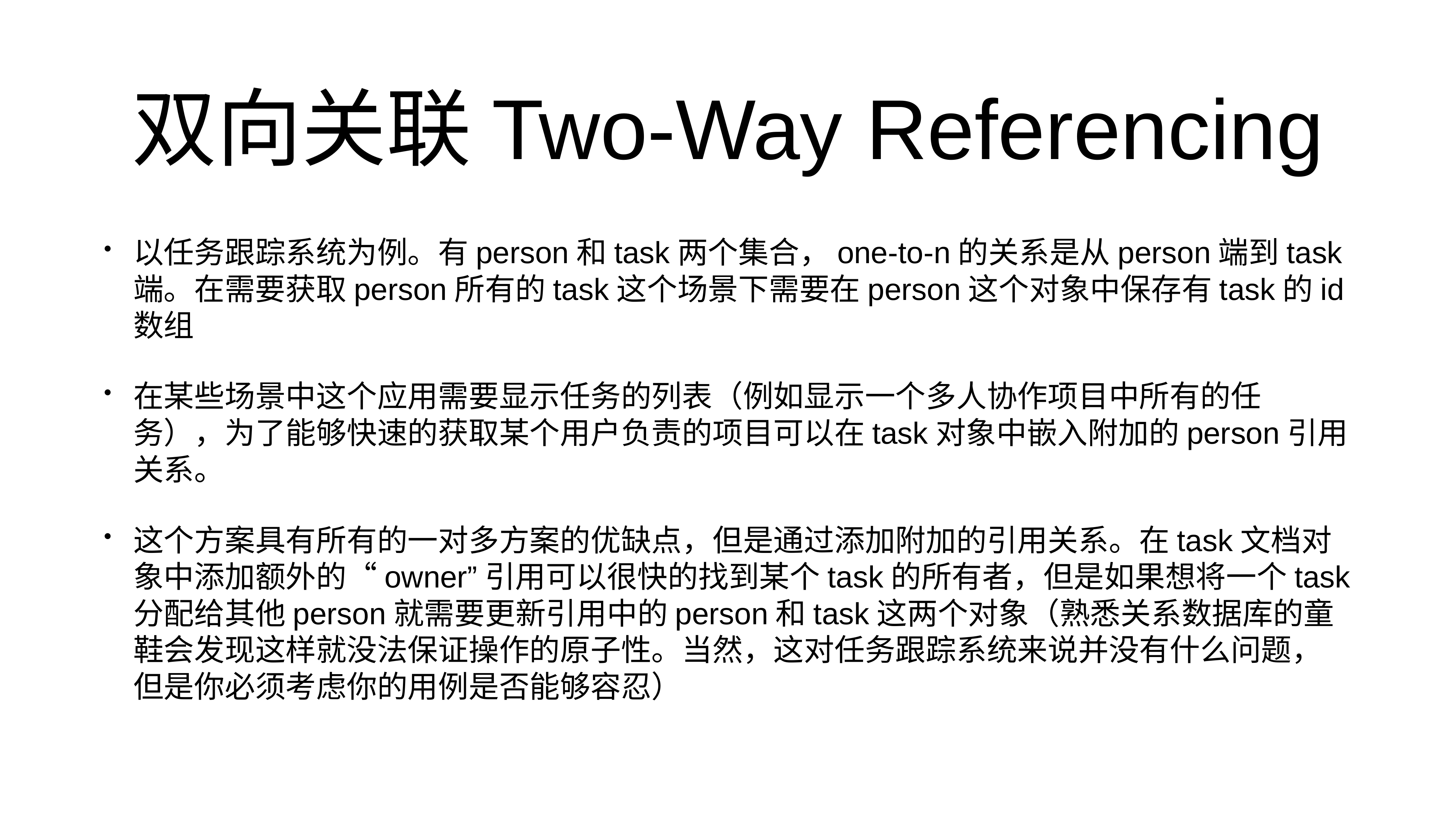

# 双向关联Two-Way Referencing
以任务跟踪系统为例。有person和task两个集合，one-to-n的关系是从person端到task端。在需要获取person所有的task这个场景下需要在person这个对象中保存有task的id数组
在某些场景中这个应用需要显示任务的列表（例如显示一个多人协作项目中所有的任务），为了能够快速的获取某个用户负责的项目可以在task对象中嵌入附加的person引用关系。
这个方案具有所有的一对多方案的优缺点，但是通过添加附加的引用关系。在task文档对象中添加额外的“owner”引用可以很快的找到某个task的所有者，但是如果想将一个task分配给其他person就需要更新引用中的person和task这两个对象（熟悉关系数据库的童鞋会发现这样就没法保证操作的原子性。当然，这对任务跟踪系统来说并没有什么问题，但是你必须考虑你的用例是否能够容忍）